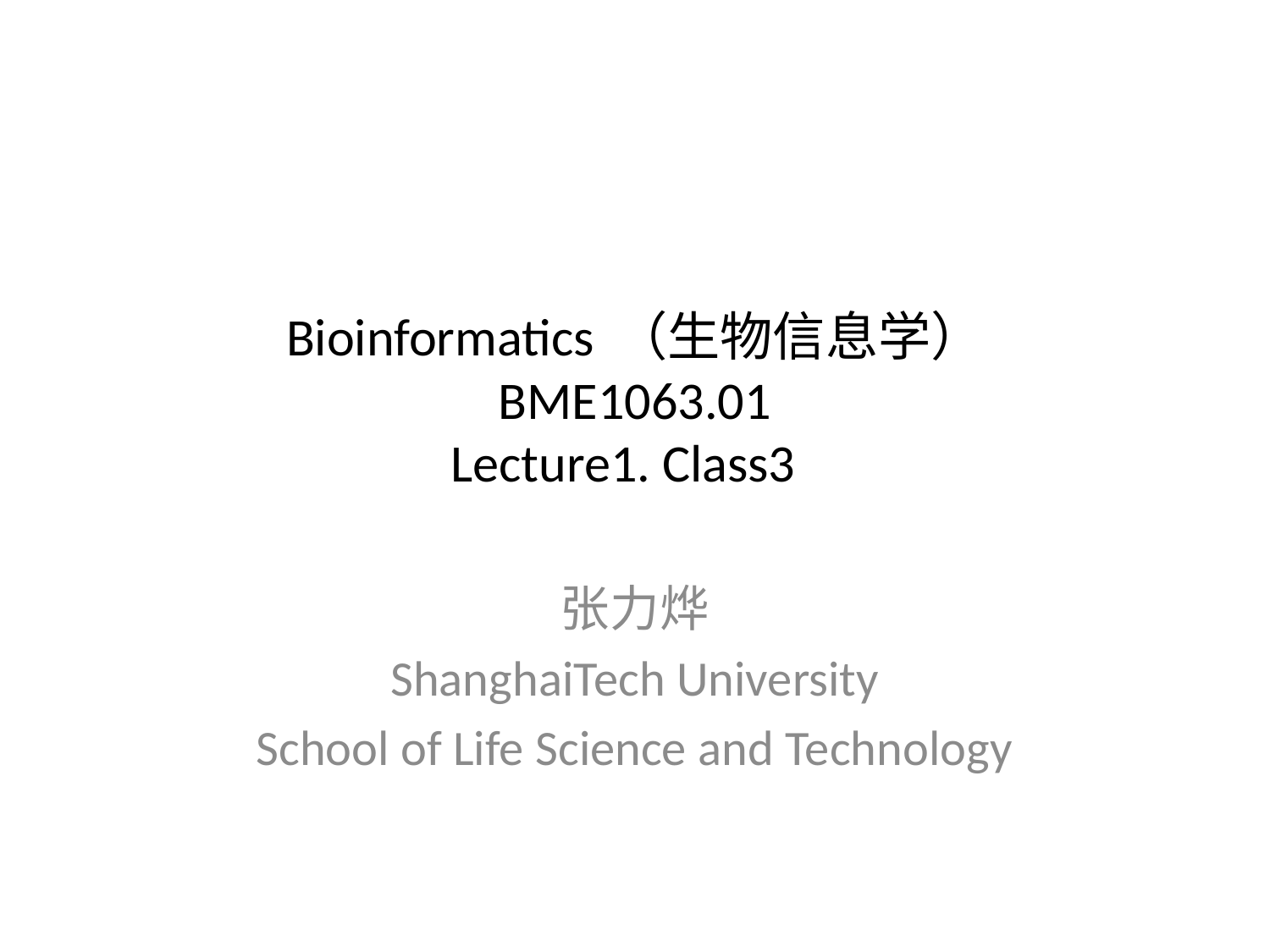

# Bioinformatics （生物信息学） BME1063.01 Lecture1. Class3
张力烨
ShanghaiTech University
School of Life Science and Technology